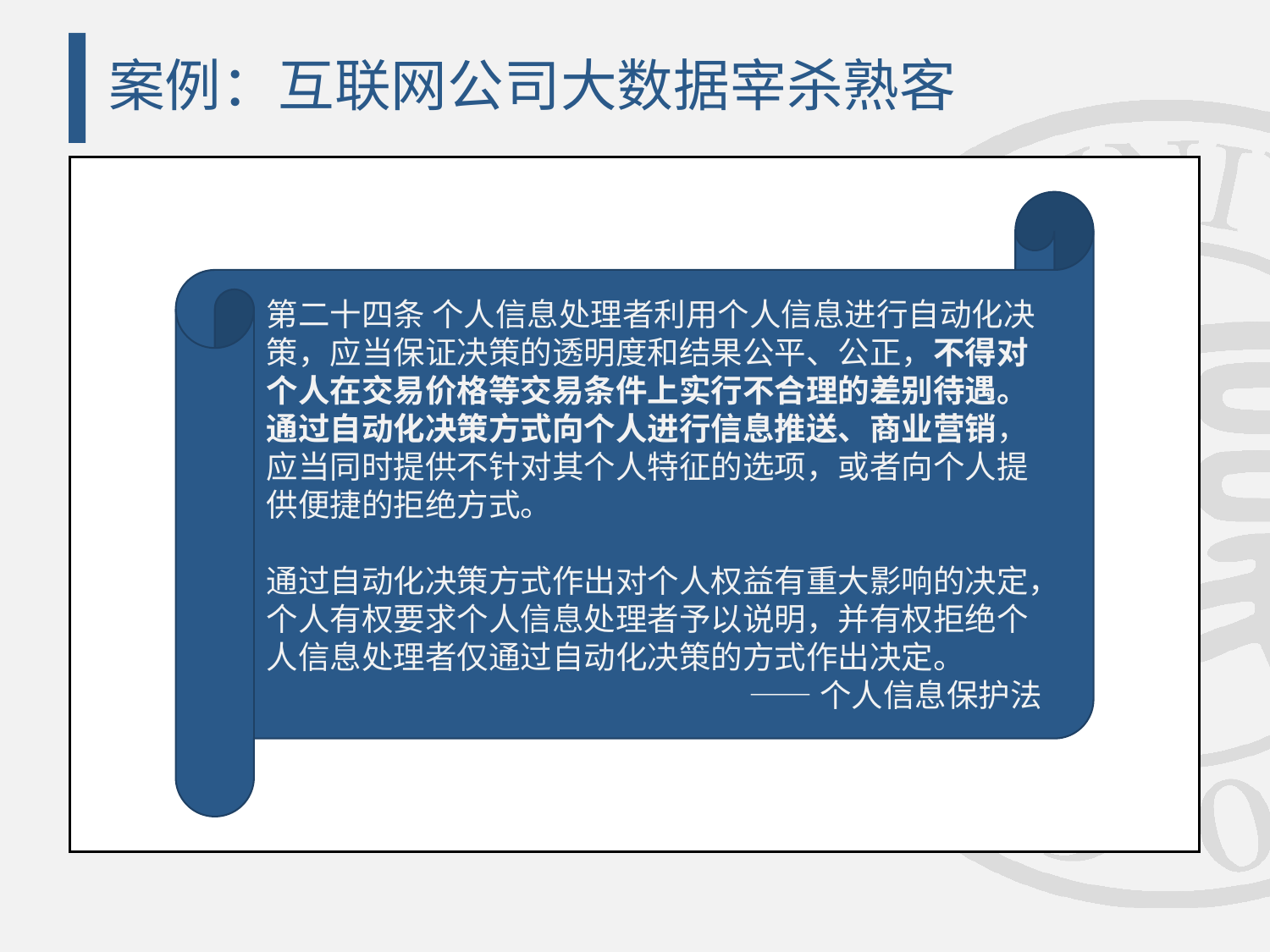

# 案例：互联网公司大数据宰杀熟客

第二十四条 个人信息处理者利用个人信息进行自动化决策，应当保证决策的透明度和结果公平、公正，不得对个人在交易价格等交易条件上实行不合理的差别待遇。
通过自动化决策方式向个人进行信息推送、商业营销，应当同时提供不针对其个人特征的选项，或者向个人提供便捷的拒绝方式。

通过自动化决策方式作出对个人权益有重大影响的决定，个人有权要求个人信息处理者予以说明，并有权拒绝个人信息处理者仅通过自动化决策的方式作出决定。
——个人信息保护法